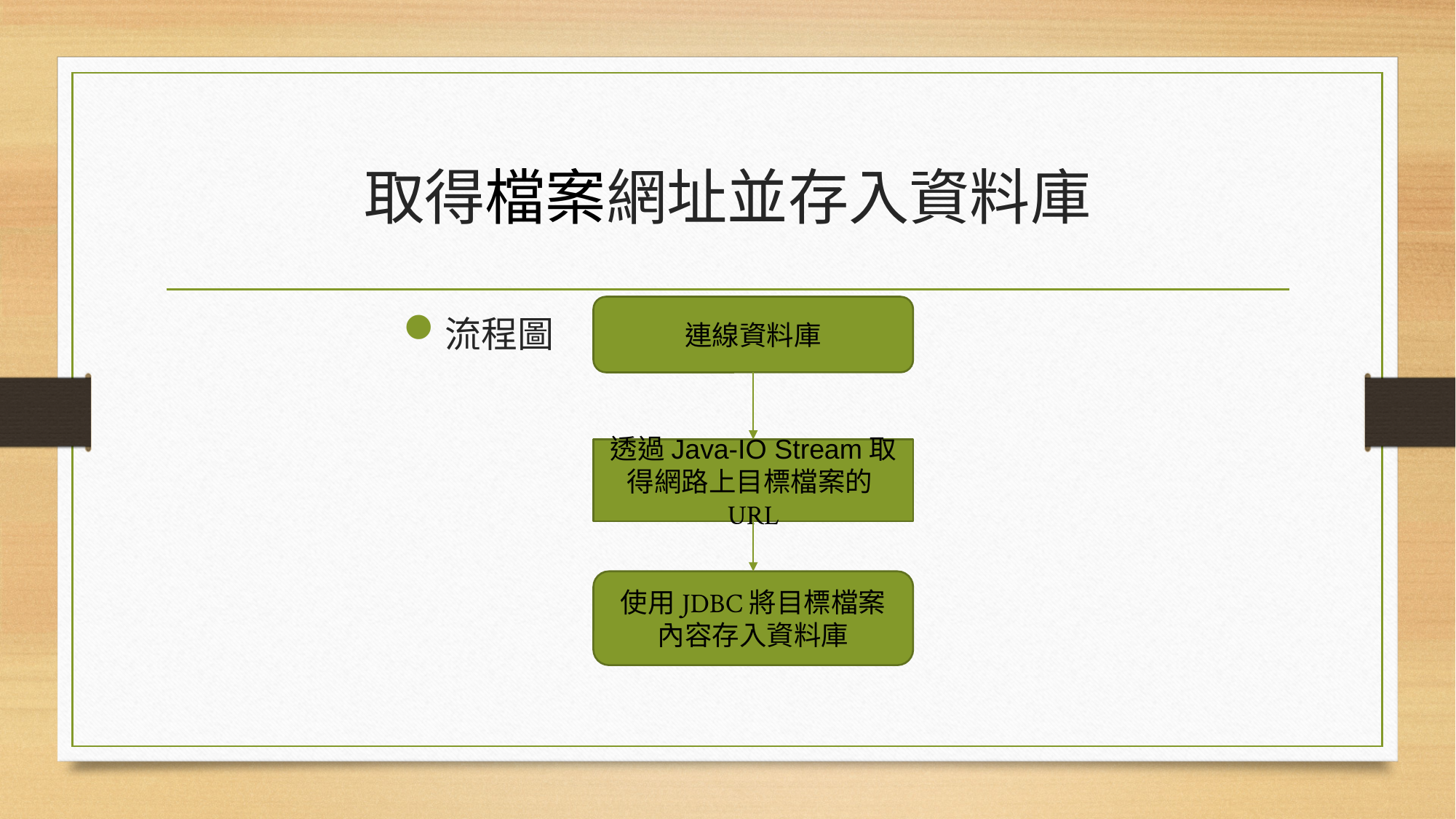

# 取得檔案網址並存入資料庫
連線資料庫
流程圖
透過Java-IO Stream取得網路上目標檔案的URL
使用JDBC將目標檔案內容存入資料庫